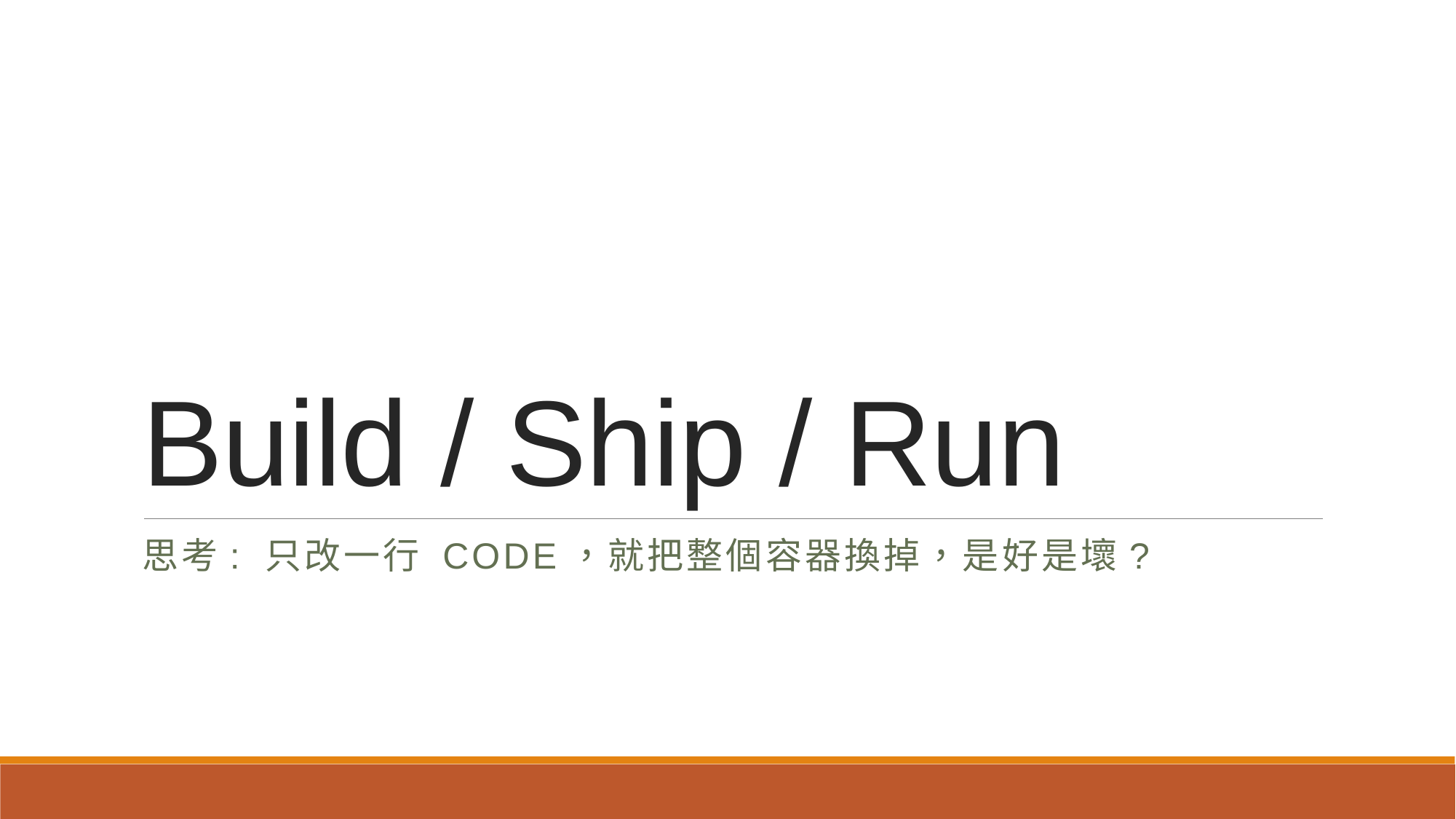

# Build / Ship / Run
思考: 只改一行 CODE，就把整個容器換掉，是好是壞?